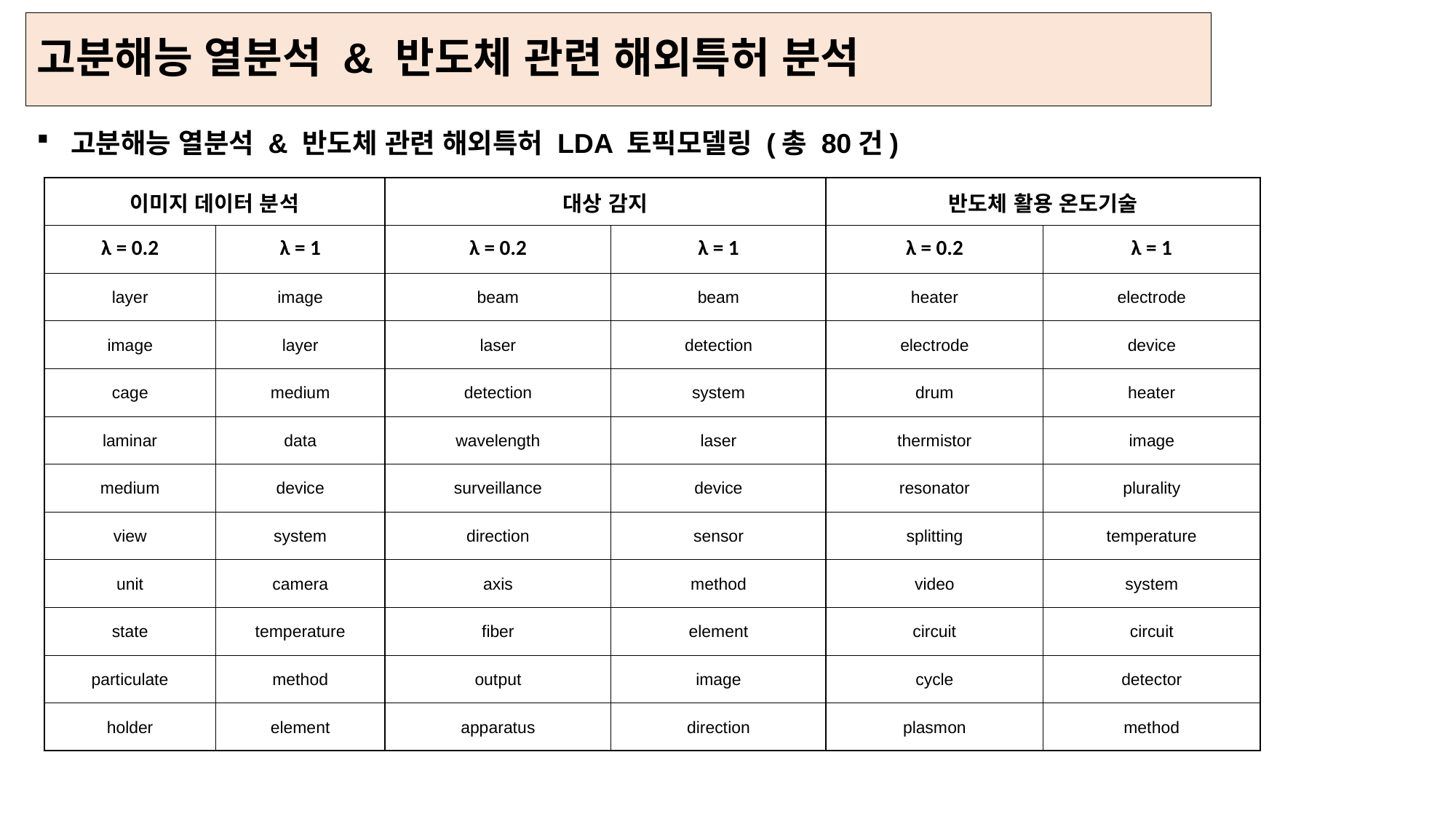

고분해능 열분석 & 반도체 관련 해외특허 분석
고분해능 열분석 & 반도체 관련 해외특허 LDA 토픽모델링 (총 80건)
| 이미지 데이터 분석 |  | 대상 감지 |  | 반도체 활용 온도기술 |  |
| --- | --- | --- | --- | --- | --- |
| λ = 0.2 | λ = 1 | λ = 0.2 | λ = 1 | λ = 0.2 | λ = 1 |
| layer | image | beam | beam | heater | electrode |
| image | layer | laser | detection | electrode | device |
| cage | medium | detection | system | drum | heater |
| laminar | data | wavelength | laser | thermistor | image |
| medium | device | surveillance | device | resonator | plurality |
| view | system | direction | sensor | splitting | temperature |
| unit | camera | axis | method | video | system |
| state | temperature | fiber | element | circuit | circuit |
| particulate | method | output | image | cycle | detector |
| holder | element | apparatus | direction | plasmon | method |